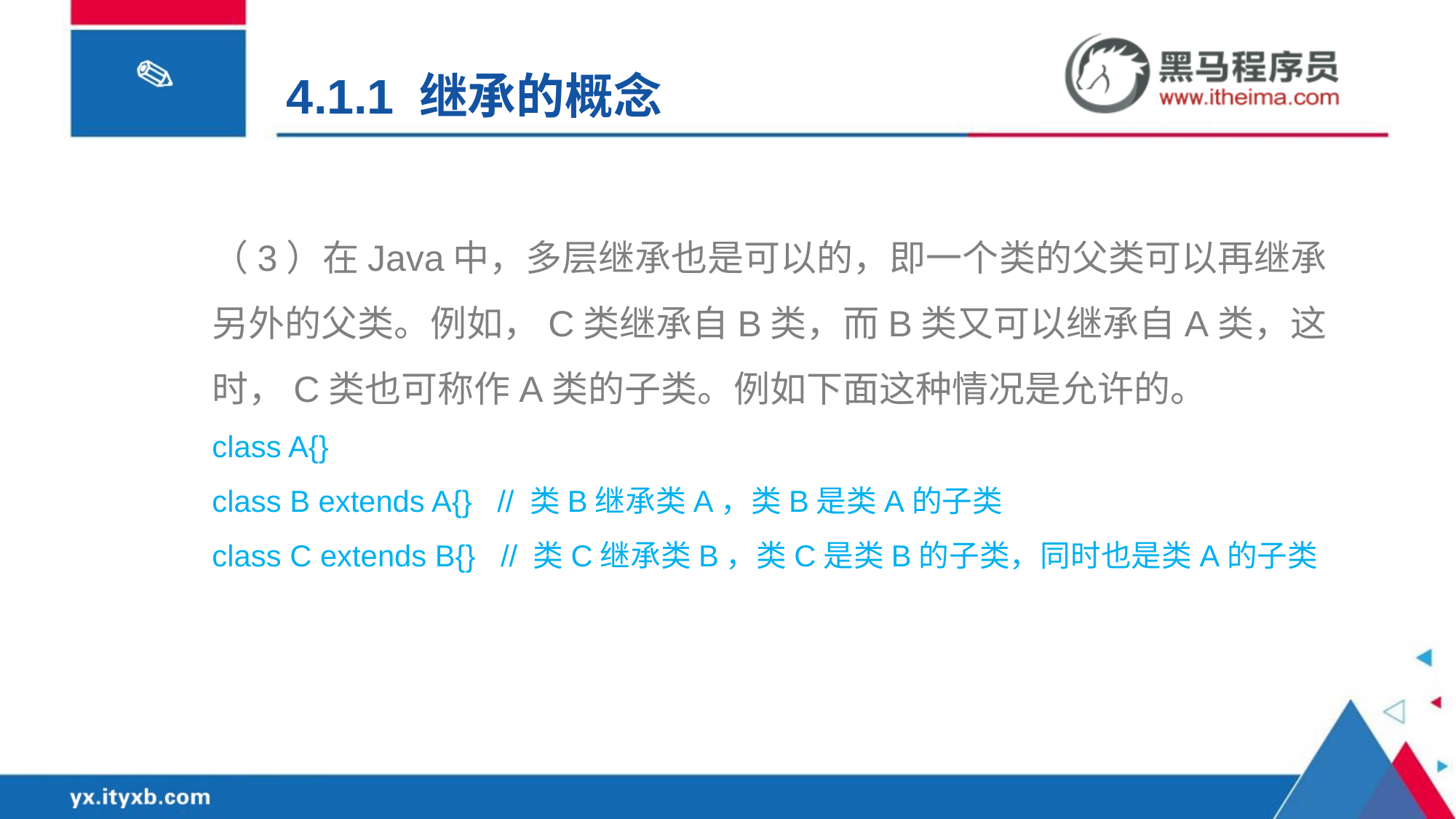

4.1.1 继承的概念
（3）在Java中，多层继承也是可以的，即一个类的父类可以再继承另外的父类。例如，C类继承自B类，而B类又可以继承自A类，这时，C类也可称作A类的子类。例如下面这种情况是允许的。
class A{}
class B extends A{}   // 类B继承类A，类B是类A的子类
class C extends B{}   // 类C继承类B，类C是类B的子类，同时也是类A的子类